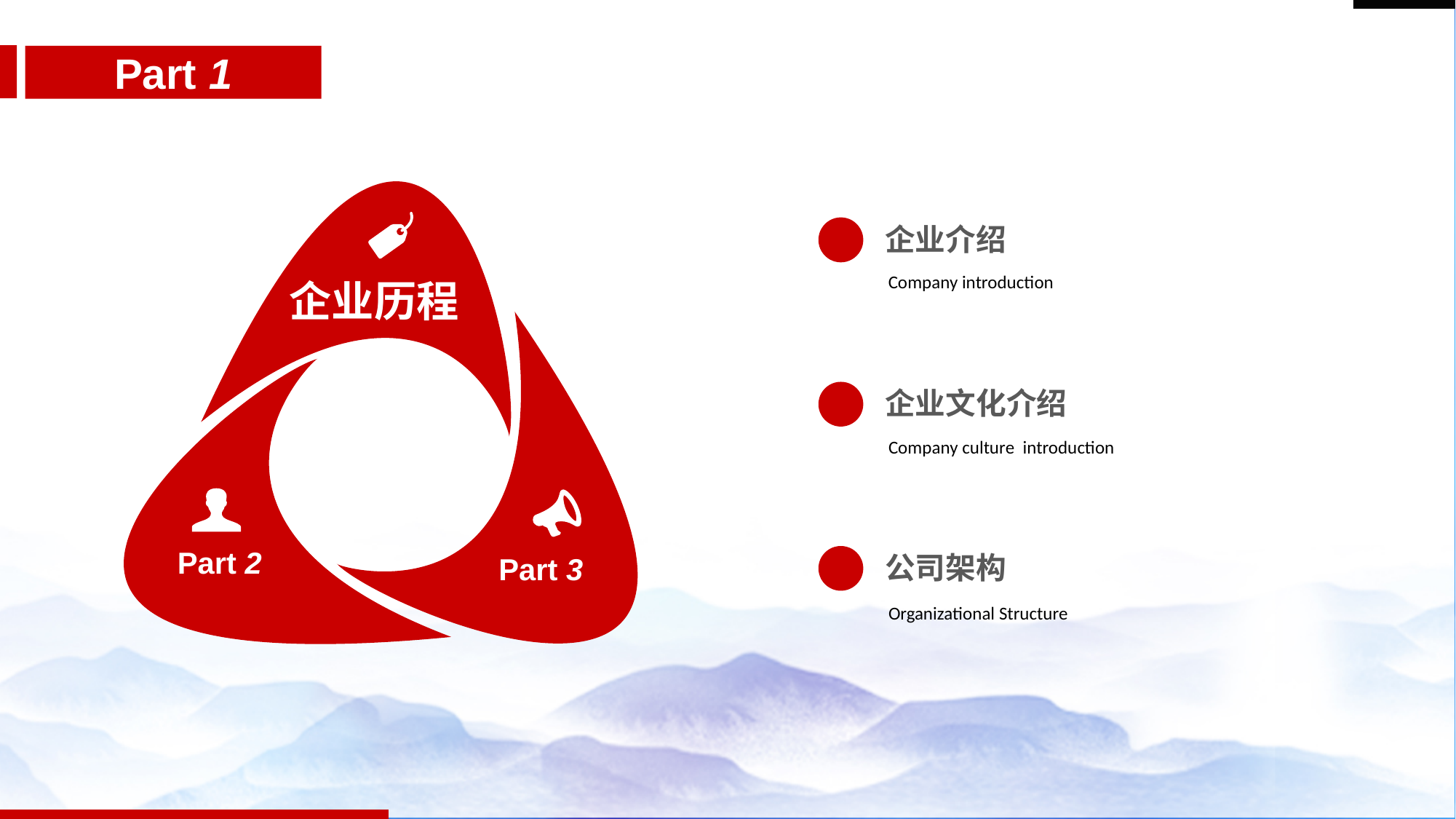

CONTENT
Part 1

企业介绍
Company introduction
企业历程

企业文化介绍

Company culture  introduction
Part 2
Part 3

公司架构
Organizational Structure